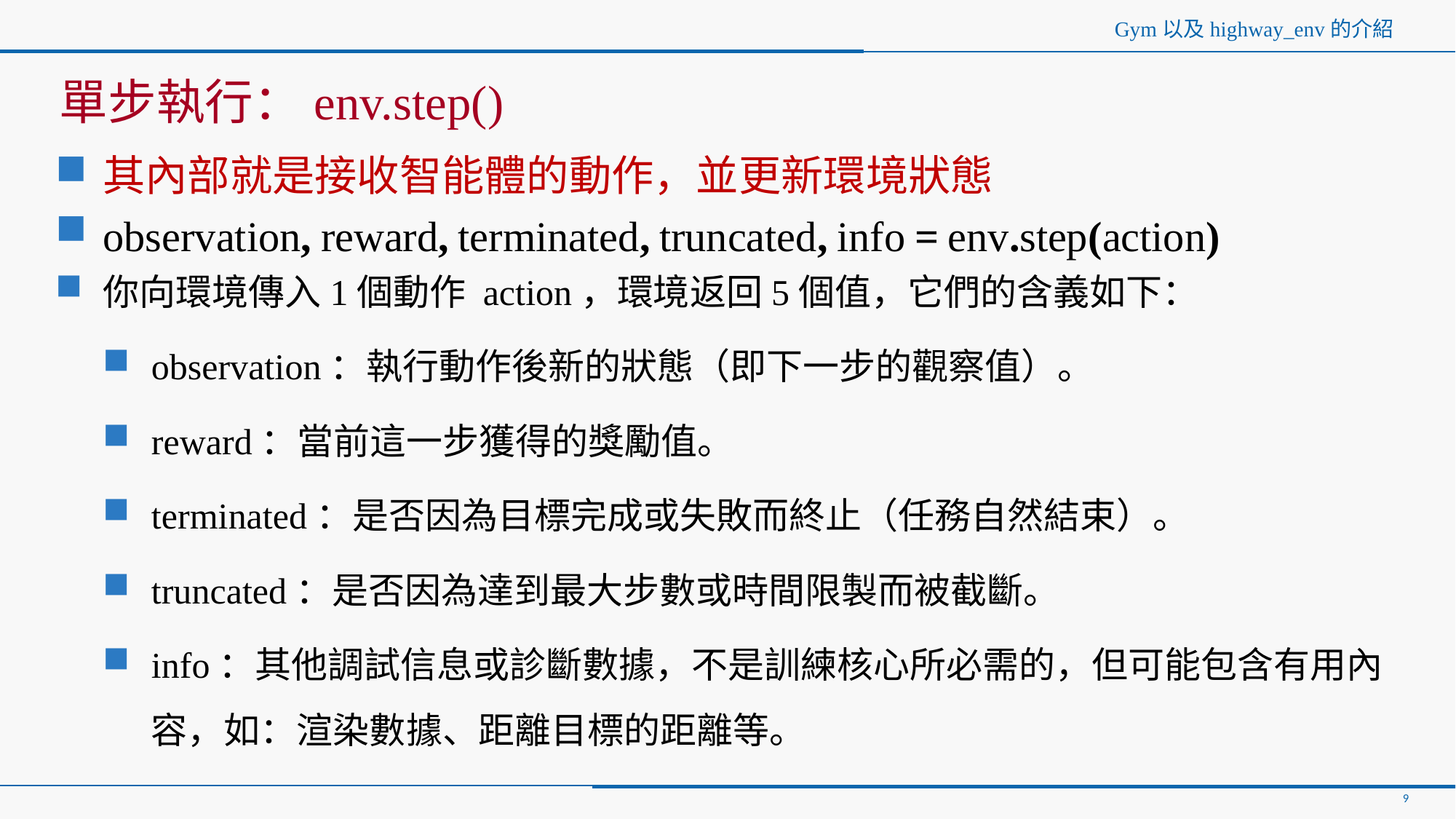

# Gym以及highway_env的介紹
單步執行：env.step()
其內部就是接收智能體的動作，並更新環境狀態
observation, reward, terminated, truncated, info = env.step(action)
你向環境傳入1個動作 action，環境返回5個值，它們的含義如下：
observation：執行動作後新的狀態（即下一步的觀察值）。
reward：當前這一步獲得的獎勵值。
terminated：是否因為目標完成或失敗而終止（任務自然結束）。
truncated：是否因為達到最大步數或時間限製而被截斷。
info：其他調試信息或診斷數據，不是訓練核心所必需的，但可能包含有用內容，如：渲染數據、距離目標的距離等。
9